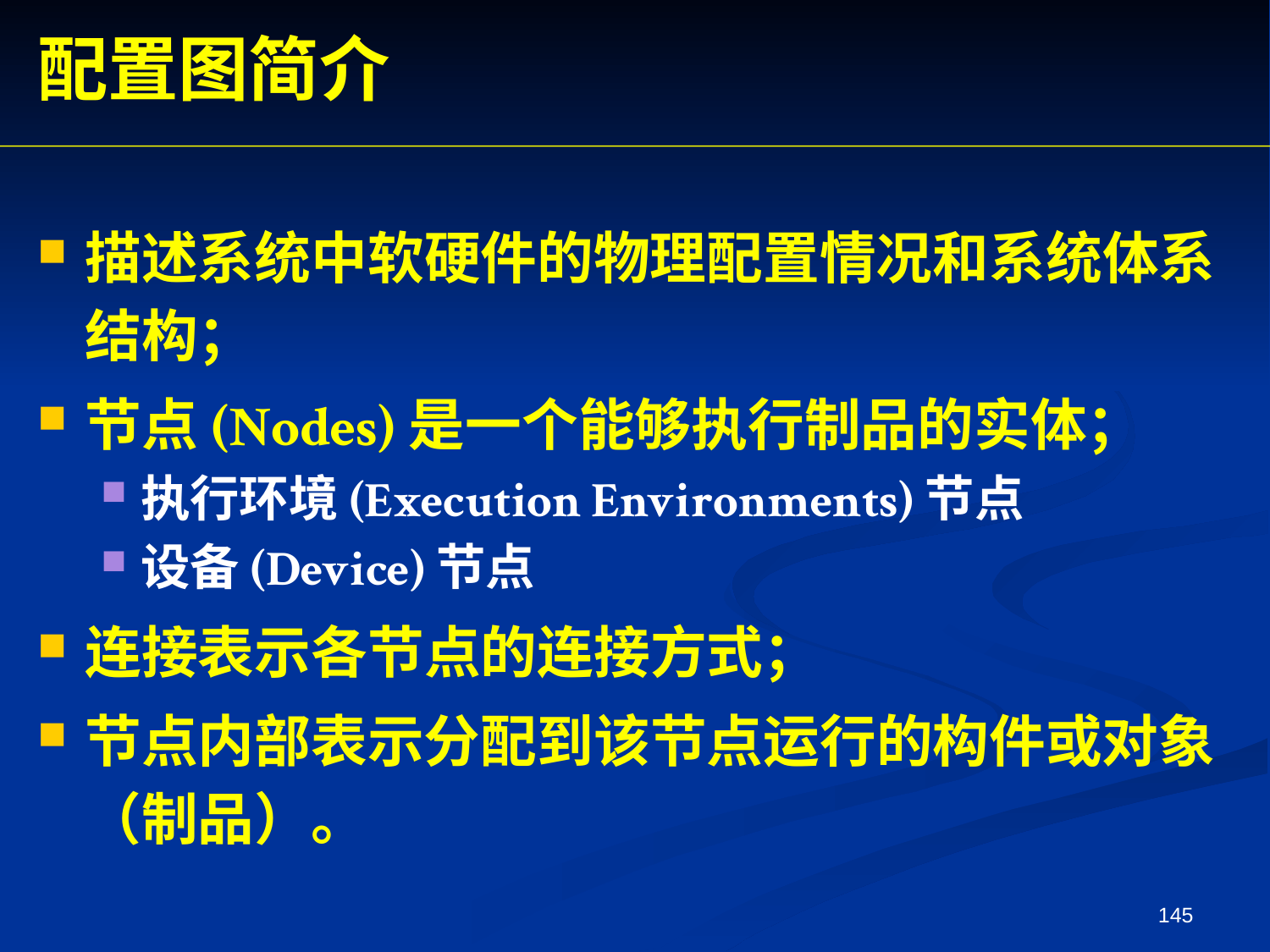

配置图简介

描述系统中软硬件的物理配置情况和系统体系结构；
节点(Nodes)是一个能够执行制品的实体；
执行环境(Execution Environments)节点
设备(Device)节点
连接表示各节点的连接方式；
节点内部表示分配到该节点运行的构件或对象（制品）。
145